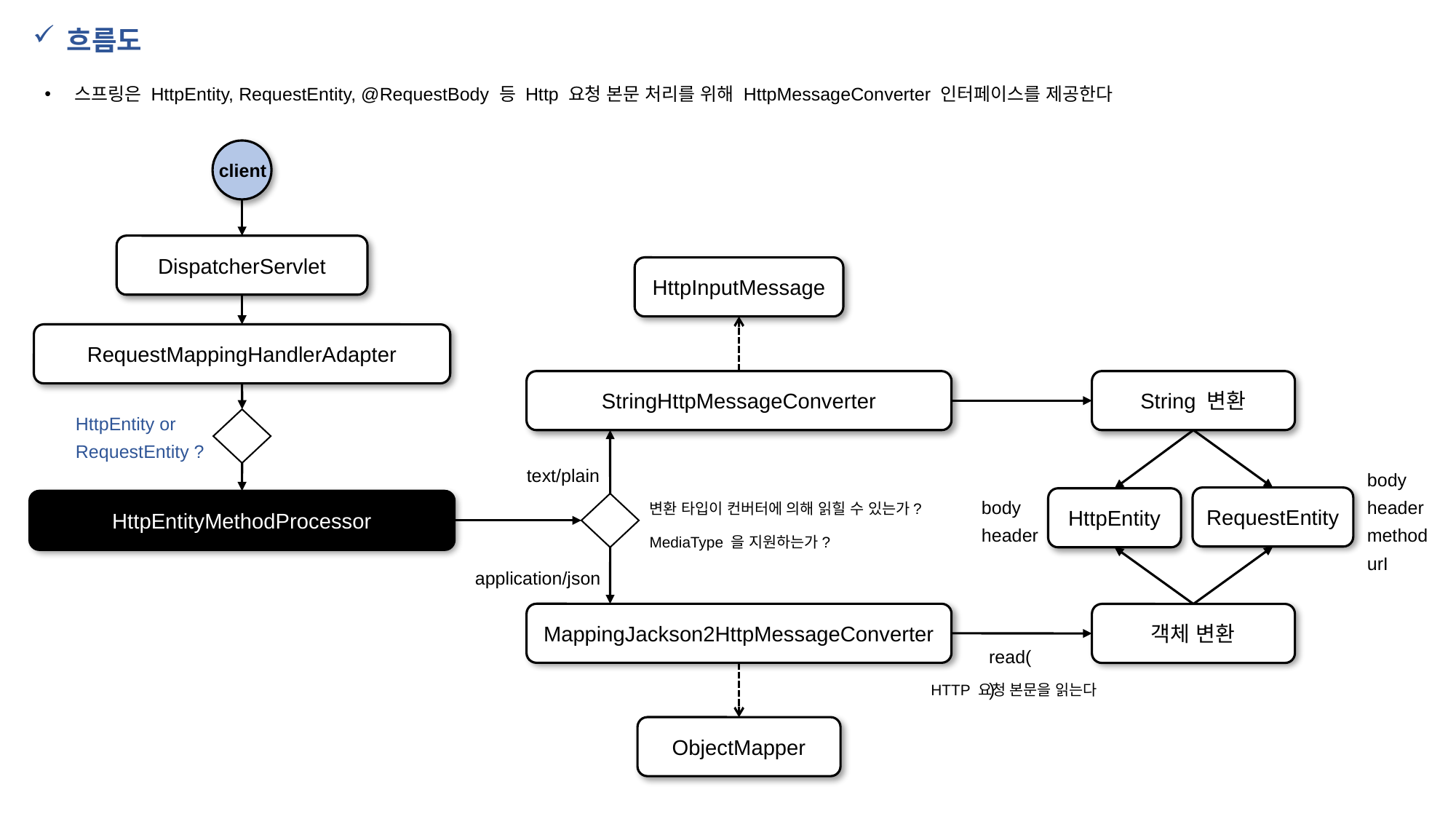

흐름도
 스프링은 HttpEntity, RequestEntity, @RequestBody 등 Http 요청 본문 처리를 위해 HttpMessageConverter 인터페이스를 제공한다

client
DispatcherServlet
HttpInputMessage
RequestMappingHandlerAdapter
String 변환
StringHttpMessageConverter
HttpEntity or
RequestEntity ?

text/plain
body
header
method
urI
변환 타입이 컨버터에 의해 읽힐 수 있는가?
MediaType 을 지원하는가?
RequestEntity
HttpEntity
HttpEntityMethodProcessor
body
header

application/json
MappingJackson2HttpMessageConverter
객체 변환
read()
HTTP 요청 본문을 읽는다
ObjectMapper